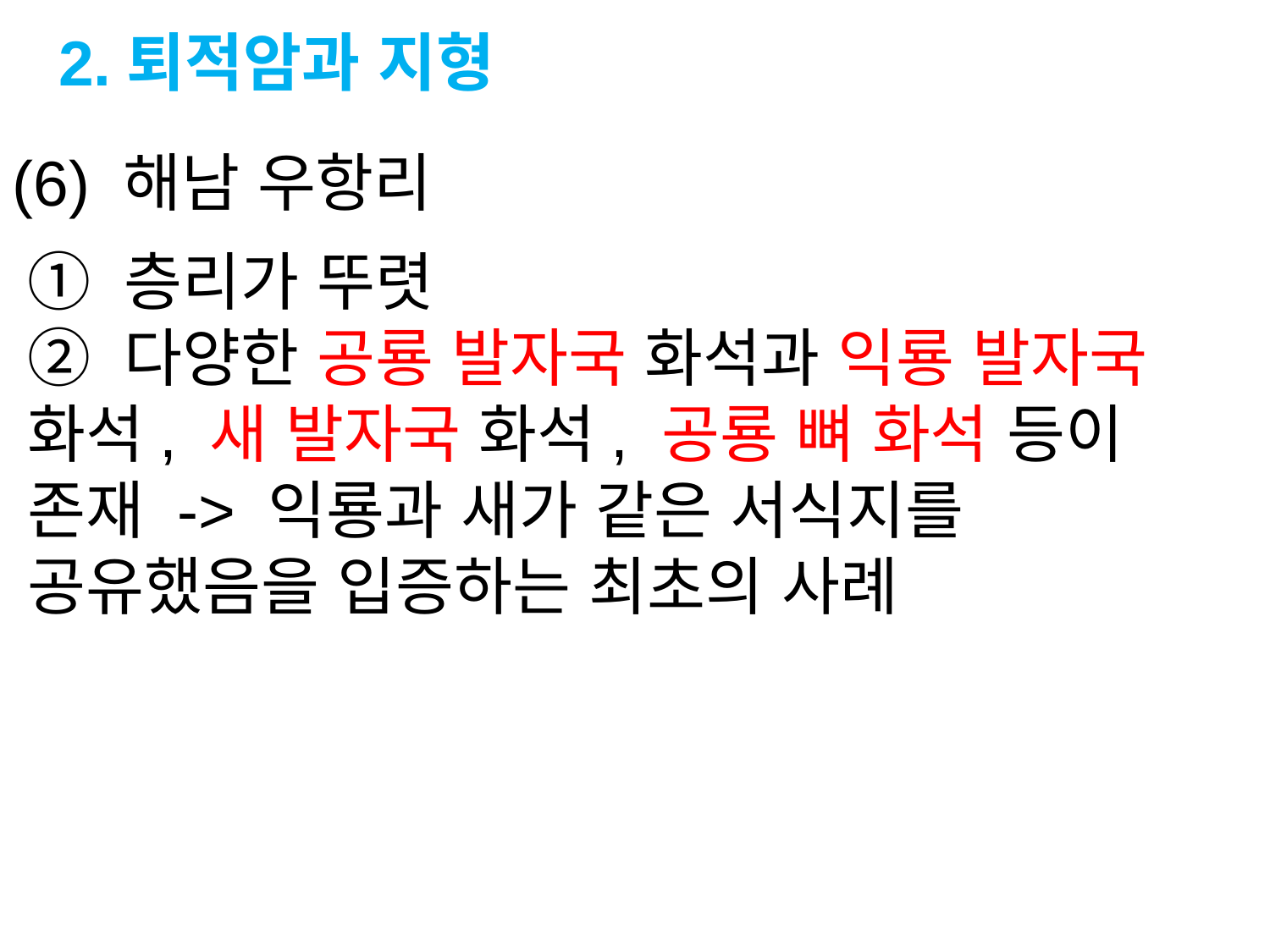

2.퇴적암과 지형
(6) 해남 우항리
① 층리가 뚜렷
② 다양한 공룡 발자국 화석과 익룡 발자국 화석, 새 발자국 화석, 공룡 뼈 화석 등이 존재 -> 익룡과 새가 같은 서식지를 공유했음을 입증하는 최초의 사례